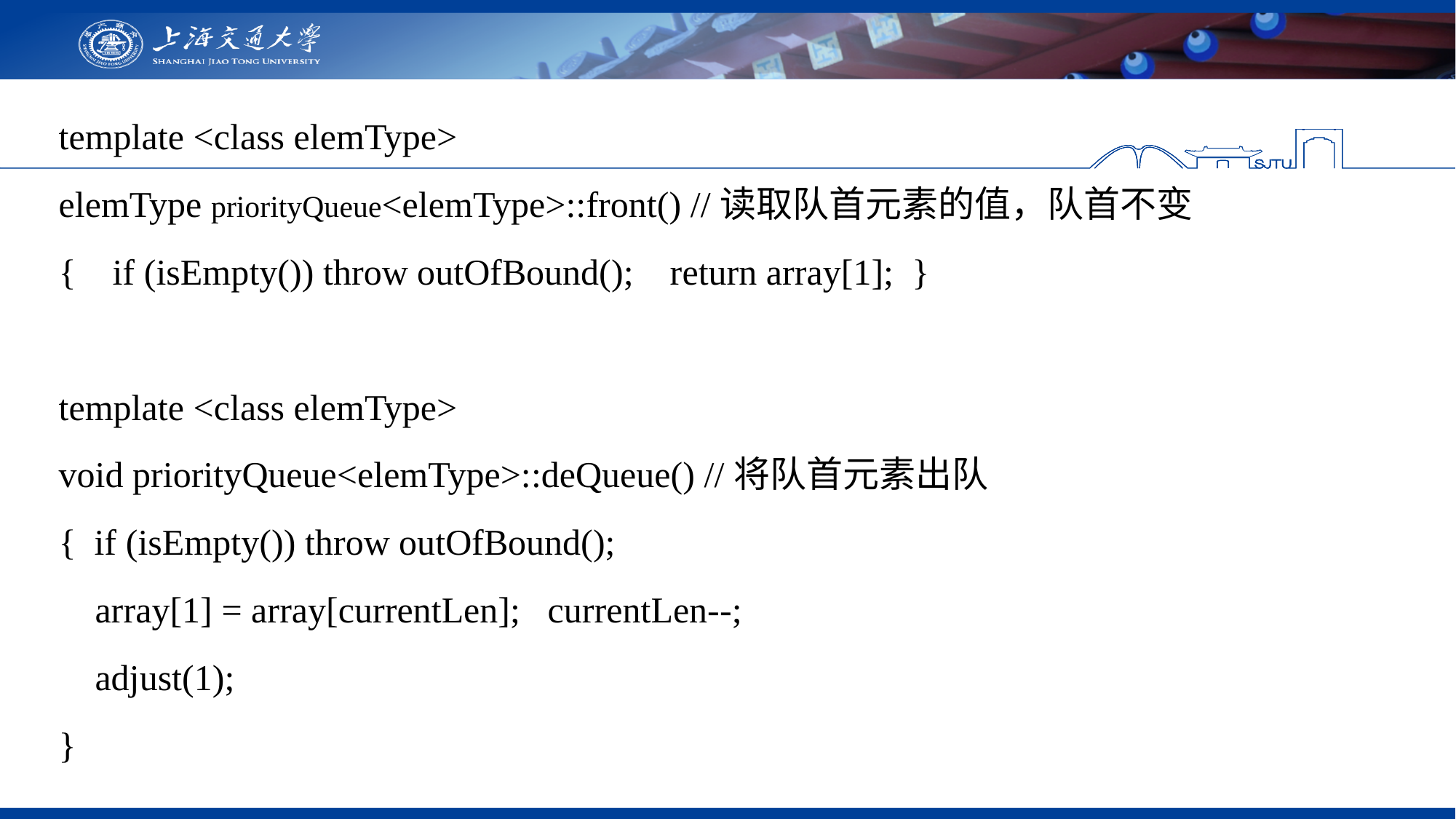

template <class elemType>
elemType priorityQueue<elemType>::front() //读取队首元素的值，队首不变
{    if (isEmpty()) throw outOfBound();    return array[1];  }

template <class elemType>
void priorityQueue<elemType>::deQueue() //将队首元素出队
{  if (isEmpty()) throw outOfBound();
    array[1] = array[currentLen];   currentLen--;
    adjust(1);
}